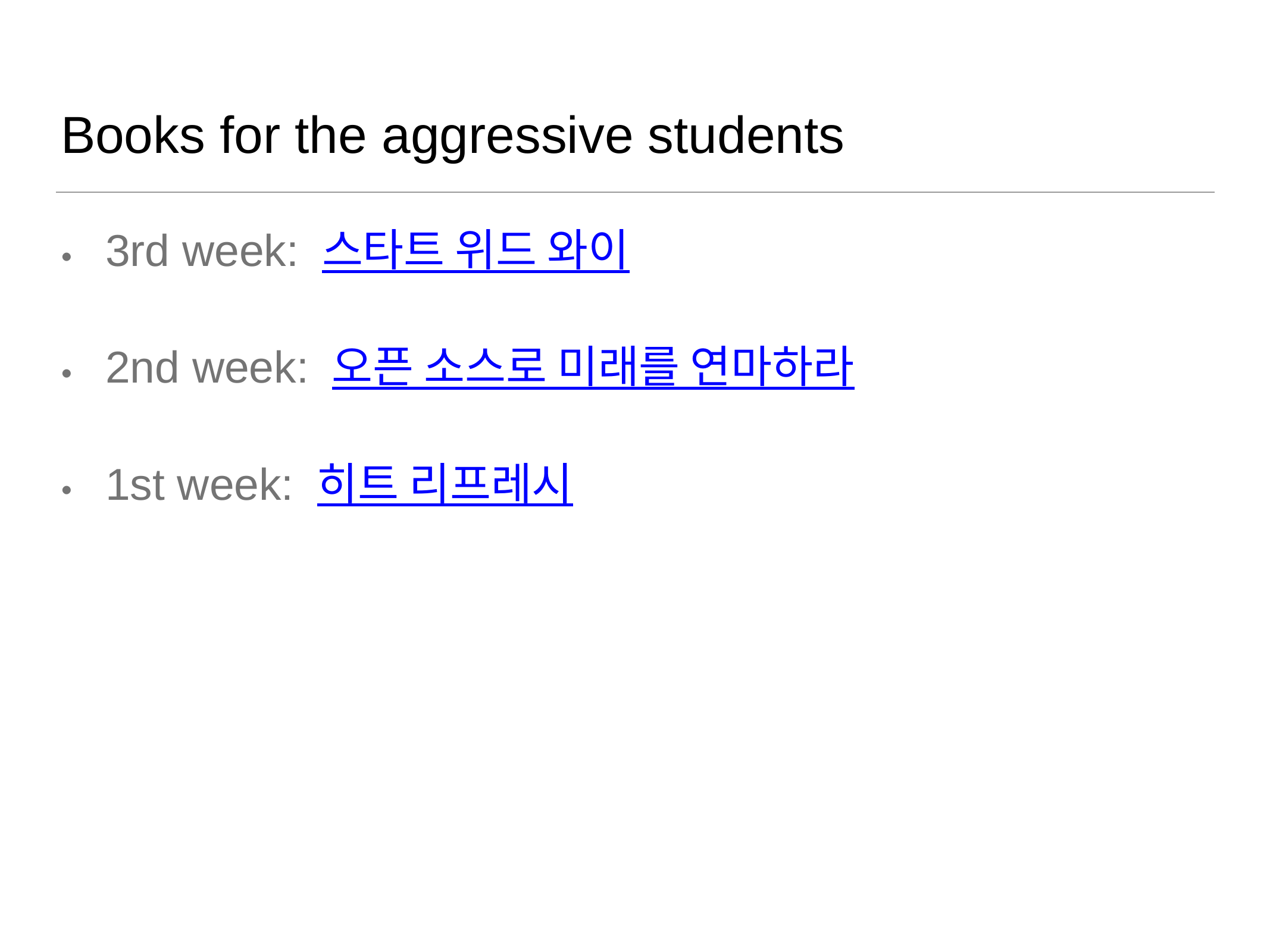

# Books for the aggressive students
3rd week: 스타트 위드 와이
2nd week: 오픈 소스로 미래를 연마하라
1st week: 히트 리프레시